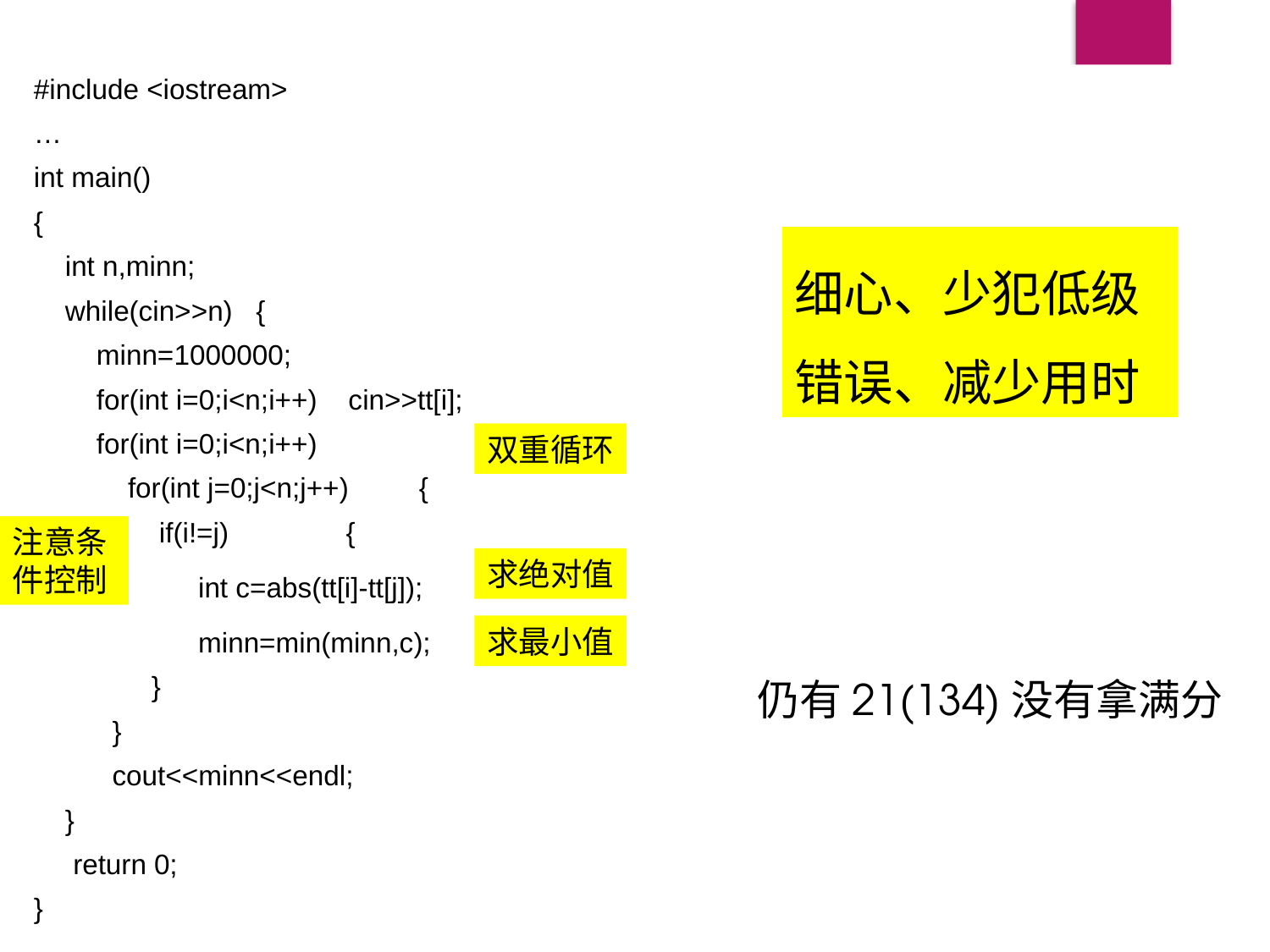

#include <iostream>
…
int main()
{
    int n,minn;
    while(cin>>n)   {
        minn=1000000;
        for(int i=0;i<n;i++)    cin>>tt[i];
        for(int i=0;i<n;i++)
            for(int j=0;j<n;j++)         {
                if(i!=j)               {
                     int c=abs(tt[i]-tt[j]);
                     minn=min(minn,c);
               }
          }
          cout<<minn<<endl;
    }
     return 0;
}
#
细心、少犯低级错误、减少用时

双重循环
注意条件控制
求绝对值
求最小值
仍有21(134)没有拿满分